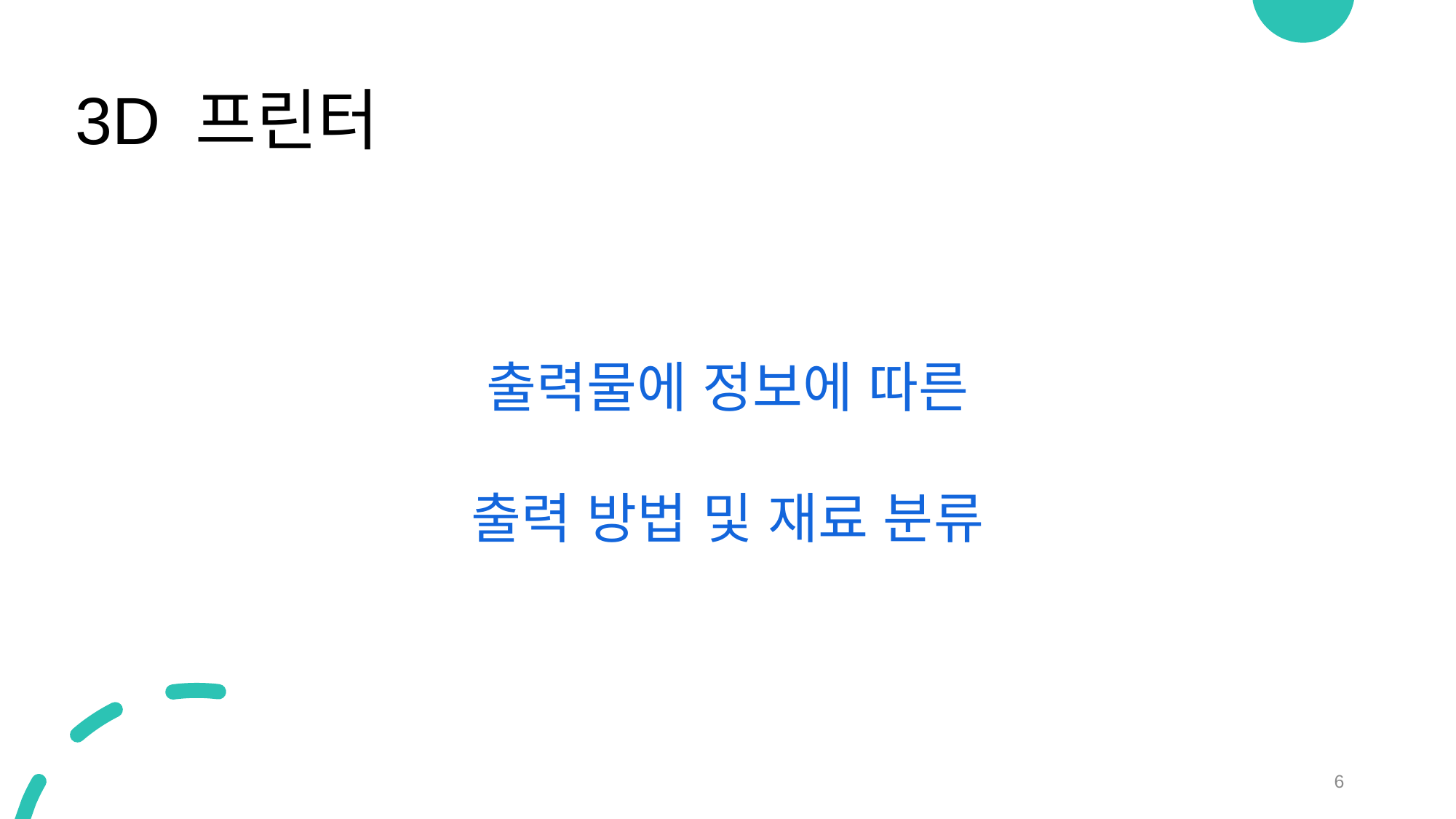

# 3D 프린터
출력물에 정보에 따른 출력 방법 및 재료 분류
6